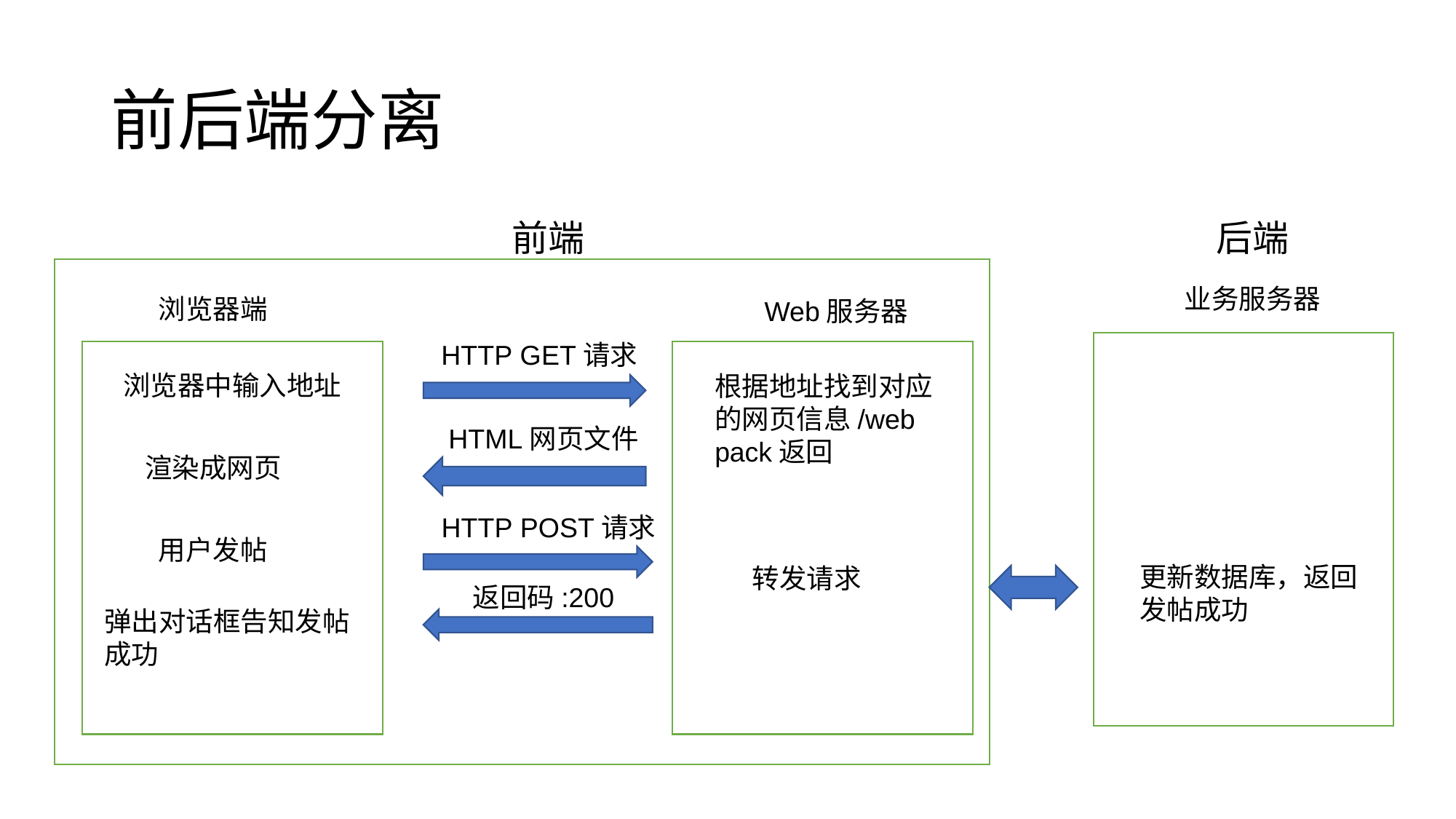

# 前后端分离
后端
前端

业务服务器
浏览器端
Web服务器
HTTP GET请求

浏览器中输入地址
根据地址找到对应的网页信息/web pack返回

HTML网页文件
渲染成网页

HTTP POST请求
用户发帖

更新数据库，返回发帖成功
转发请求

返回码:200
弹出对话框告知发帖成功